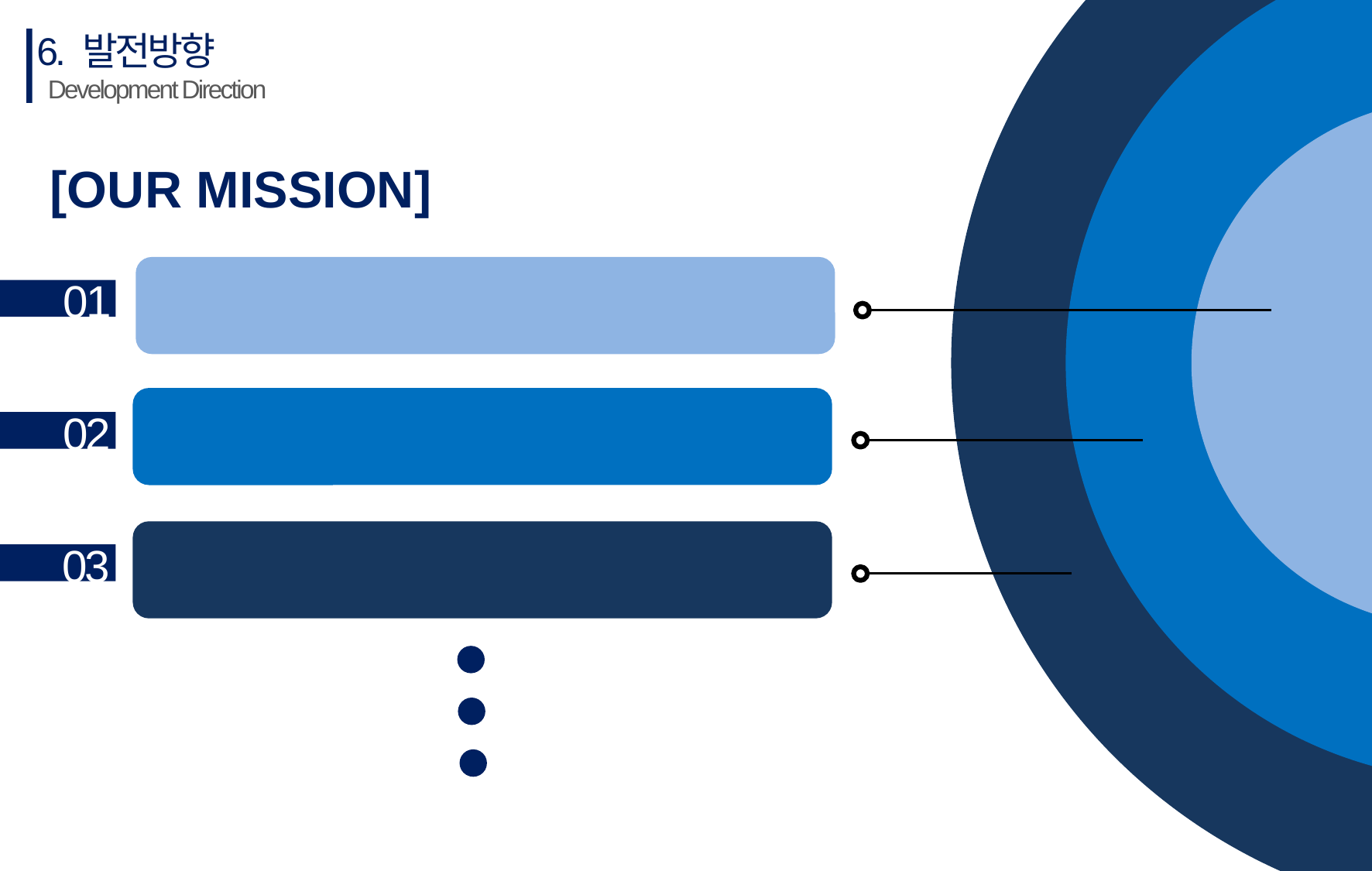

6. 발전방향

Development Direction

[OUR MISSION]

01

Google EMM API 인증 허가, 차단 기능 추가 구현

02

인트라넷  국방통합보안체계 도입

03

국방인사정보체계 병사 인사정보 연동